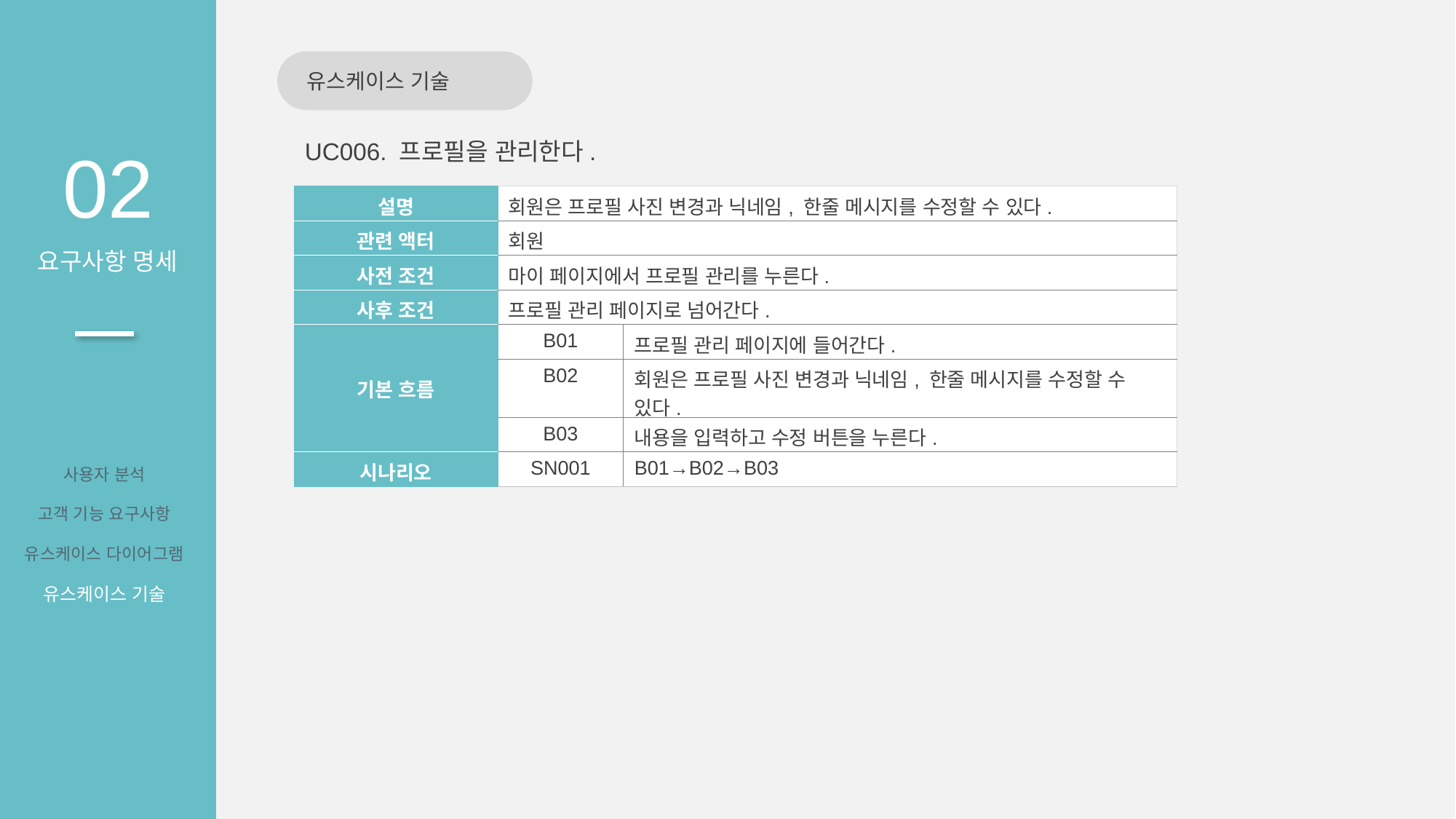

유스케이스 기술
02
요구사항 명세
UC006. 프로필을 관리한다.
| 설명 | 회원은 프로필 사진 변경과 닉네임, 한줄 메시지를 수정할 수 있다. |  |
| --- | --- | --- |
| 관련 액터 | 회원 |  |
| 사전 조건 | 마이 페이지에서 프로필 관리를 누른다. |  |
| 사후 조건 | 프로필 관리 페이지로 넘어간다. |  |
| 기본 흐름 | B01 | 프로필 관리 페이지에 들어간다. |
|  | B02 | 회원은 프로필 사진 변경과 닉네임, 한줄 메시지를 수정할 수 있다. |
|  | B03 | 내용을 입력하고 수정 버튼을 누른다. |
| 시나리오 | SN001 | B01→B02→B03 |
사용자 분석
고객 기능 요구사항
유스케이스 다이어그램
유스케이스 기술